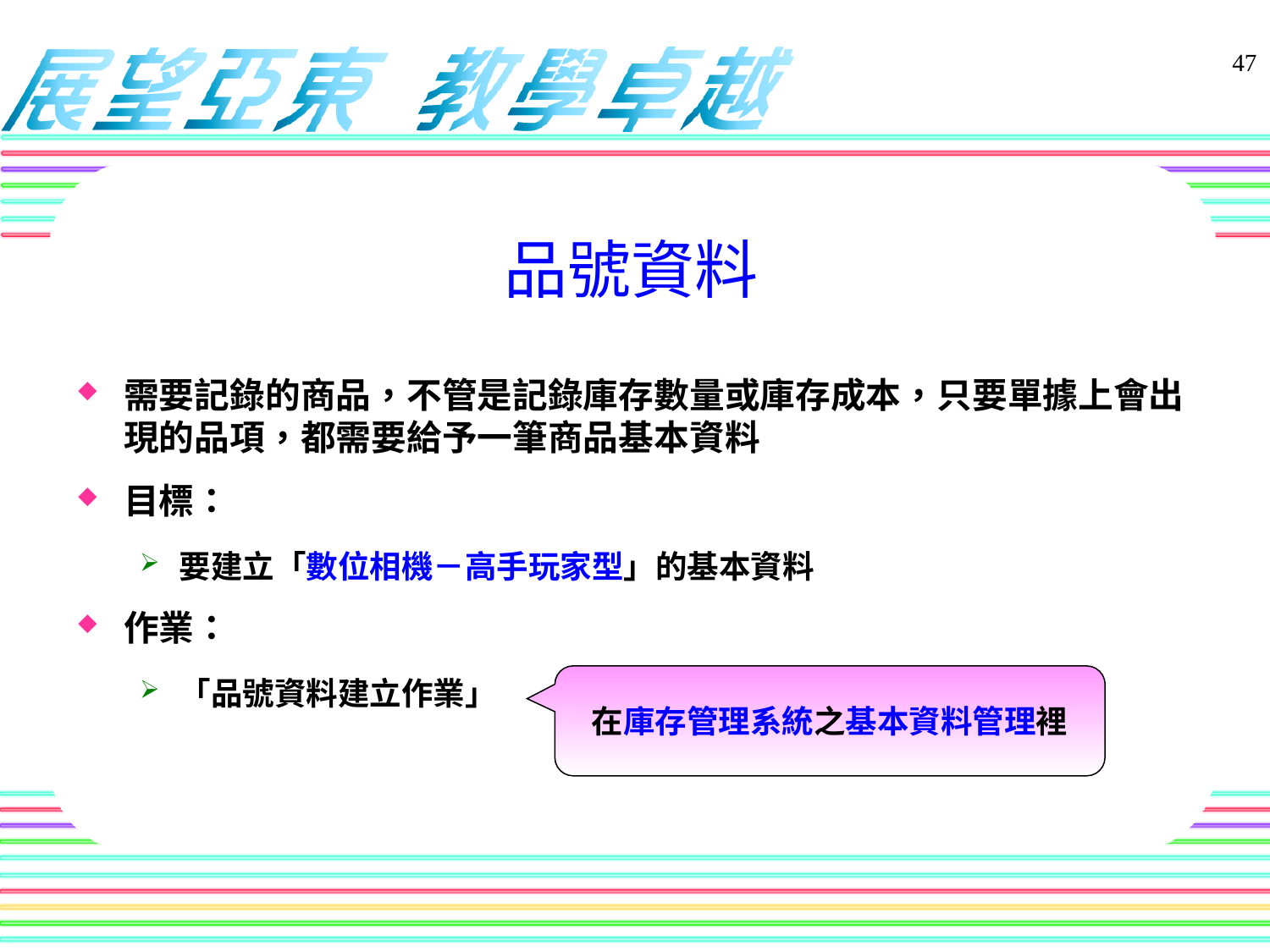

品號資料
需要記錄的商品，不管是記錄庫存數量或庫存成本，只要單據上會出現的品項，都需要給予一筆商品基本資料
目標：
要建立「數位相機－高手玩家型」的基本資料
作業：
「品號資料建立作業」
47
在庫存管理系統之基本資料管理裡